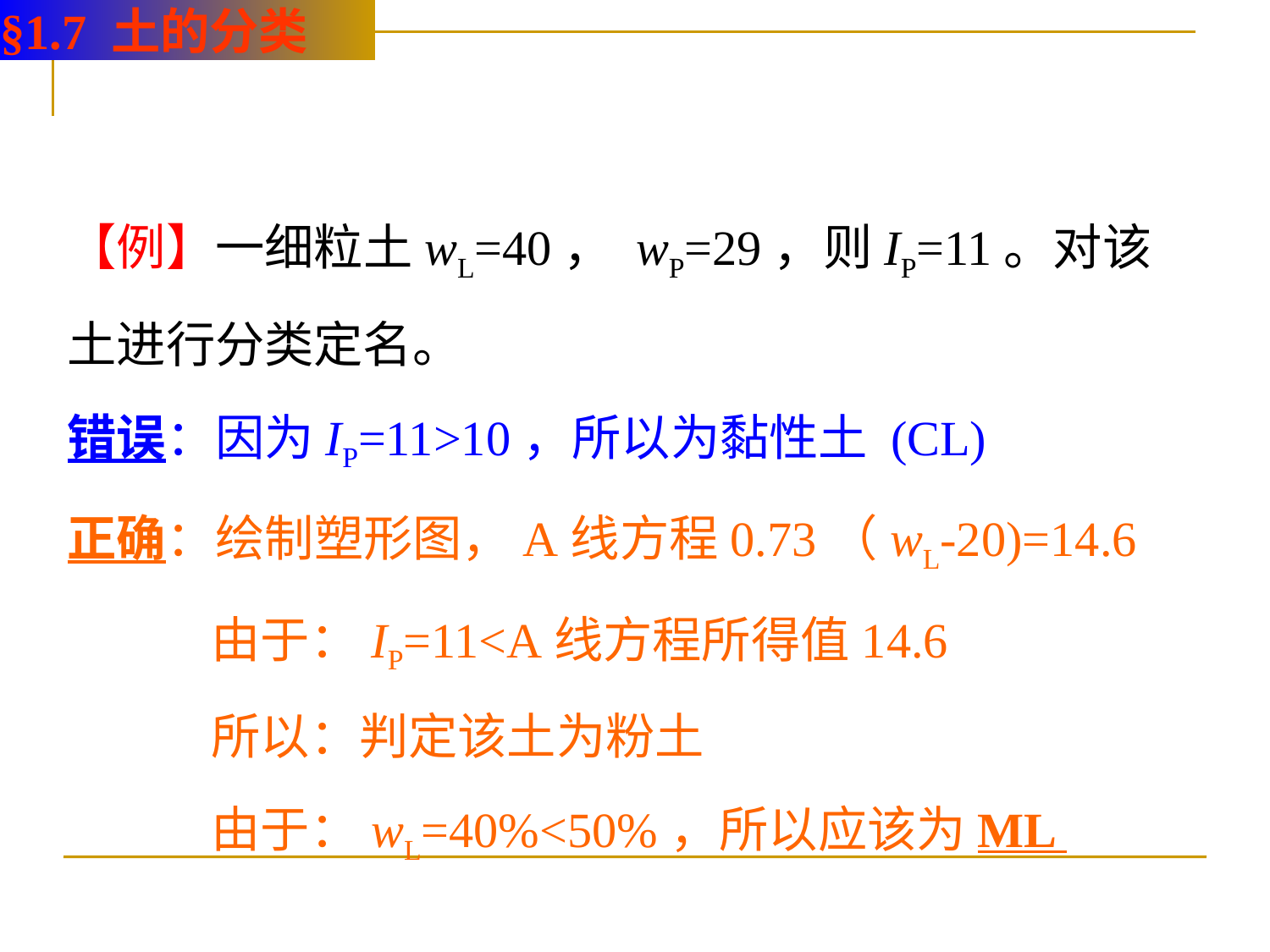

§1.7 土的分类
【例】一细粒土wL=40， wP=29，则IP=11。对该土进行分类定名。
错误：因为IP=11>10，所以为黏性土 (CL)
正确：绘制塑形图，A线方程0.73（wL-20)=14.6
            由于：IP=11<A线方程所得值14.6
            所以：判定该土为粉土
            由于：wL=40%<50%，所以应该为ML